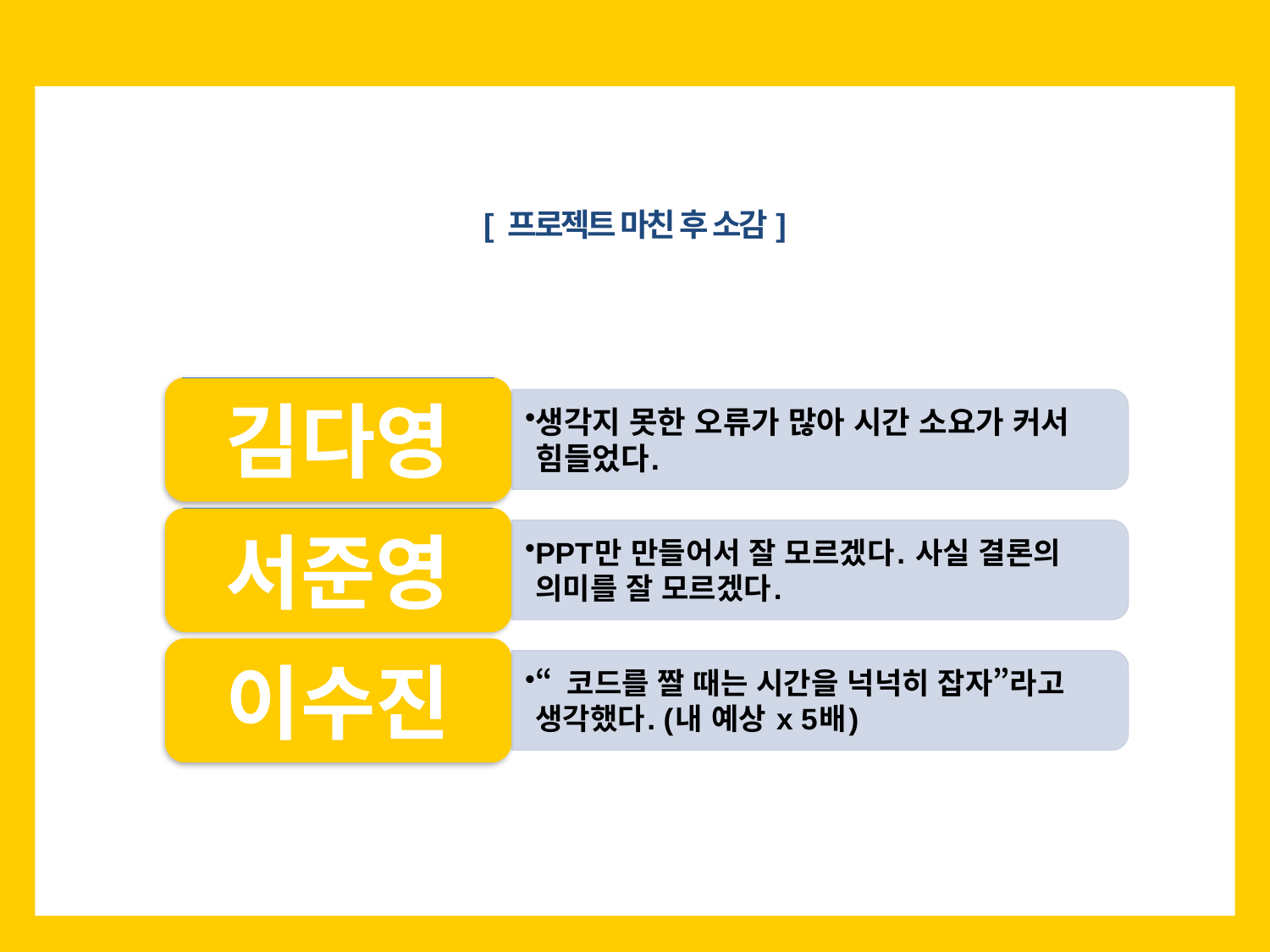

[ 프로젝트 마친 후 소감]

김다영
서준영
이수진
생각지 못한 오류가 많아 시간 소요가 커서 힘들었다.
PPT만 만들어서 잘 모르겠다. 사실 결론의 의미를 잘 모르겠다.
“코드를 짤 때는 시간을 넉넉히 잡자”라고 생각했다. (내 예상 x 5배)